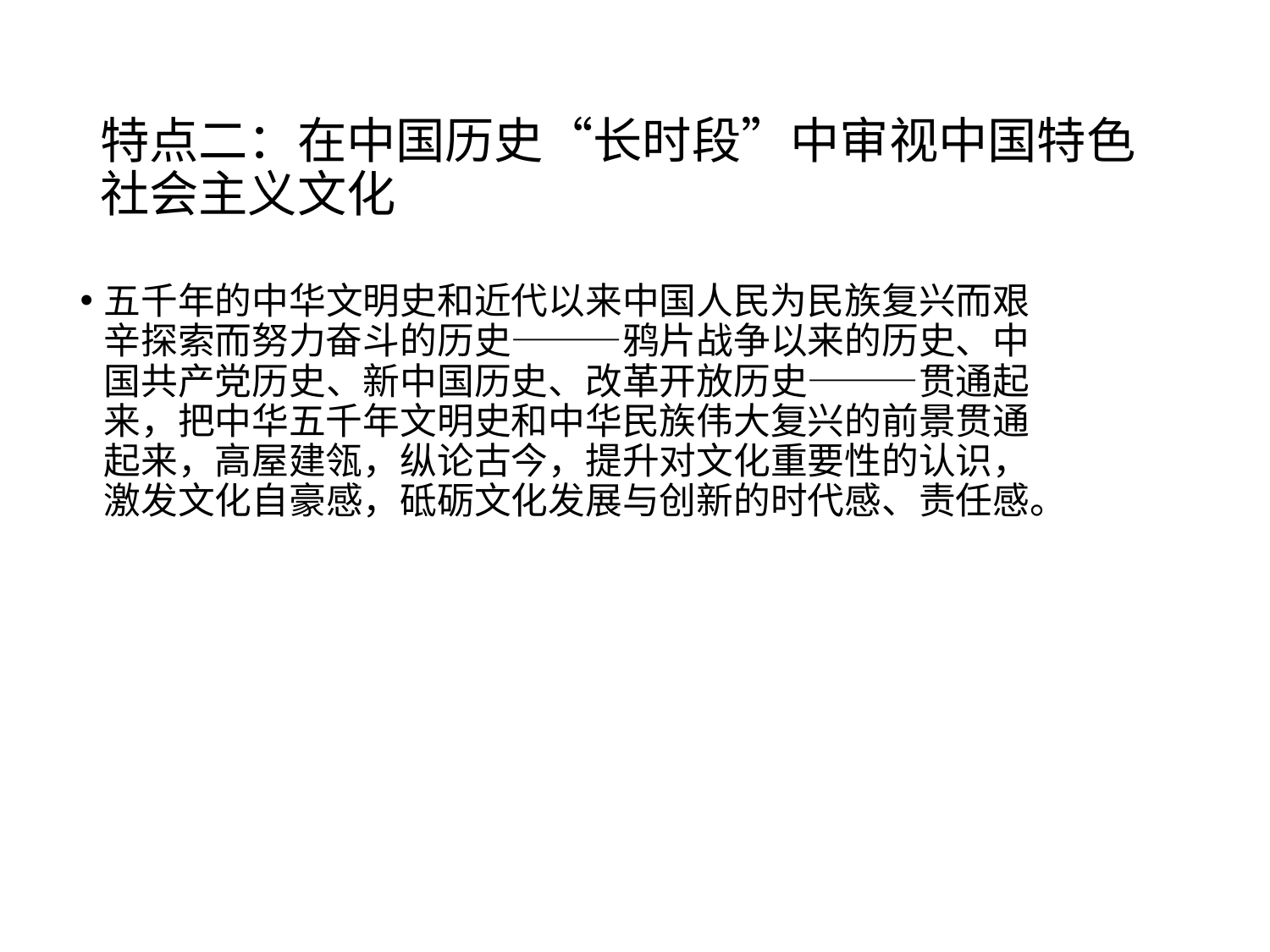

# 特点二：在中国历史“长时段”中审视中国特色社会主义文化
五千年的中华文明史和近代以来中国人民为民族复兴而艰辛探索而努力奋斗的历史———鸦片战争以来的历史、中国共产党历史、新中国历史、改革开放历史———贯通起来，把中华五千年文明史和中华民族伟大复兴的前景贯通起来，高屋建瓴，纵论古今，提升对文化重要性的认识，激发文化自豪感，砥砺文化发展与创新的时代感、责任感。